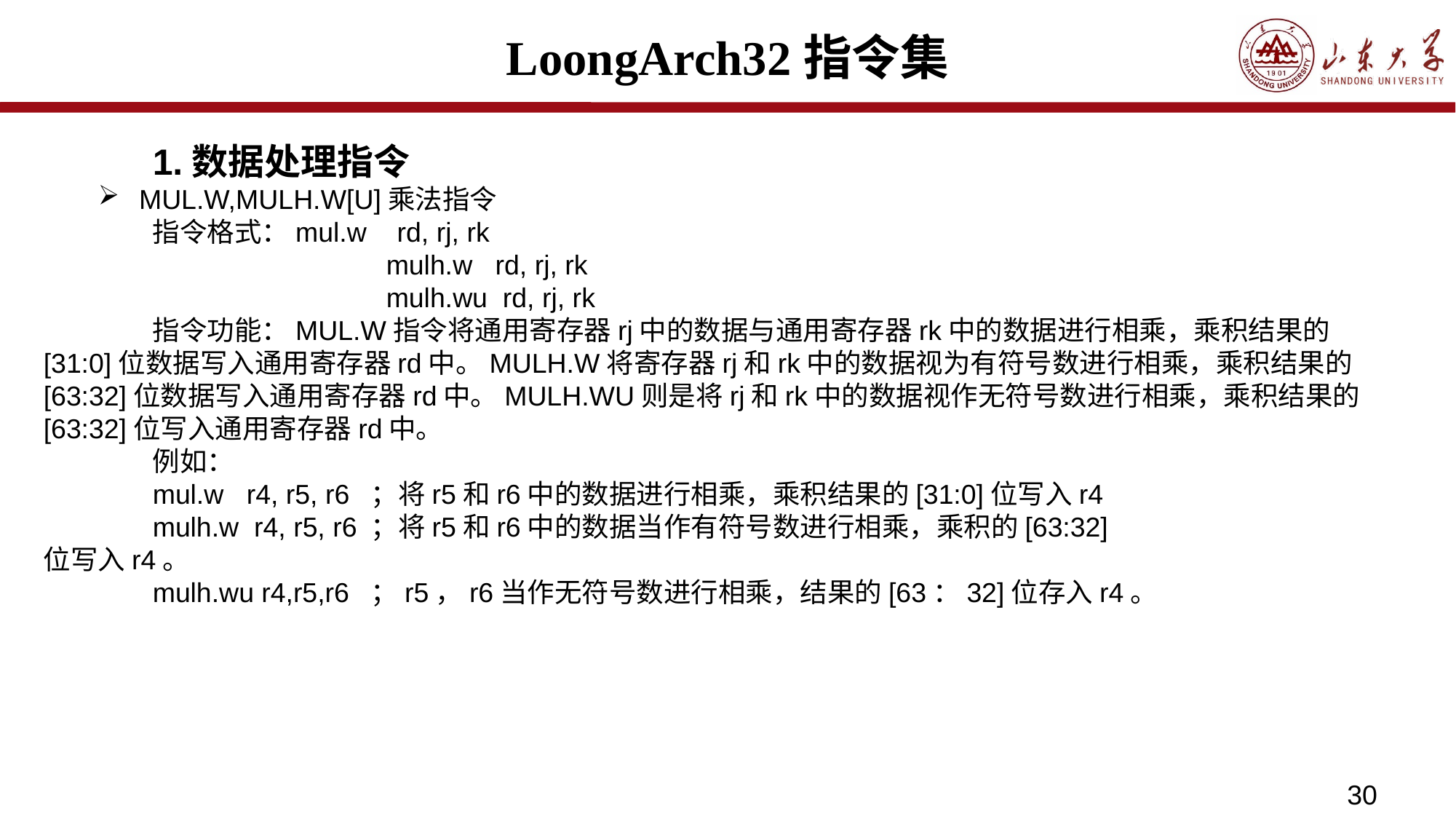

# LoongArch32指令集
	1.数据处理指令
MUL.W,MULH.W[U]乘法指令
	指令格式：mul.w    rd, rj, rk
			  mulh.w   rd, rj, rk
			  mulh.wu  rd, rj, rk
	指令功能：MUL.W指令将通用寄存器rj中的数据与通用寄存器rk中的数据进行相乘，乘积结果的[31:0]位数据写入通用寄存器rd中。MULH.W将寄存器rj和rk中的数据视为有符号数进行相乘，乘积结果的[63:32]位数据写入通用寄存器rd中。MULH.WU则是将rj和rk中的数据视作无符号数进行相乘，乘积结果的[63:32]位写入通用寄存器rd中。
	例如：
	mul.w   r4, r5, r6	；将r5和r6中的数据进行相乘，乘积结果的[31:0]位写入r4
	mulh.w  r4, r5, r6	；将r5和r6中的数据当作有符号数进行相乘，乘积的[63:32]
位写入r4。
	mulh.wu r4,r5,r6	；r5，r6当作无符号数进行相乘，结果的[63：32]位存入r4。

30